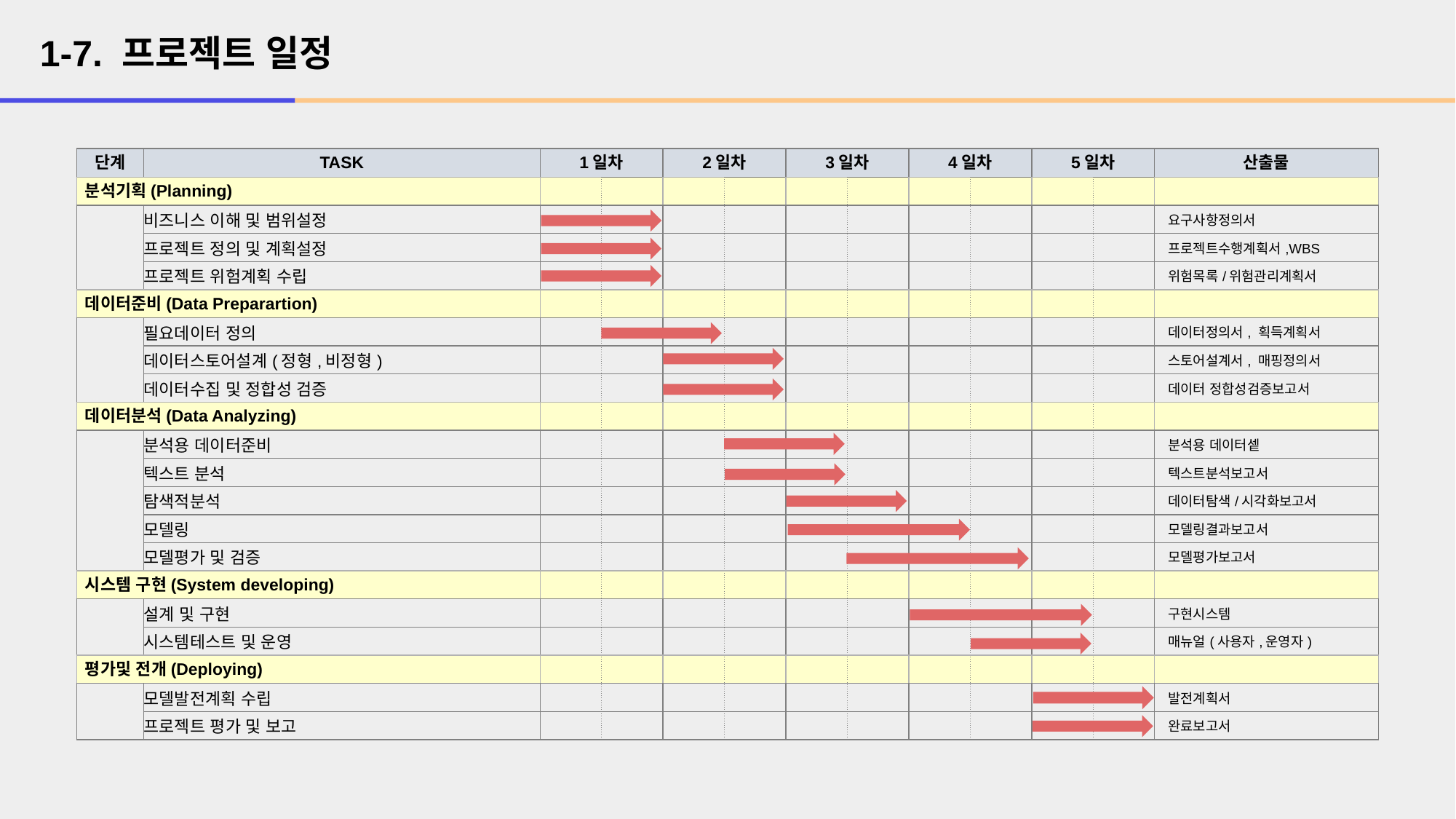

1-7. 프로젝트 일정
| 단계 | TASK | 1일차 |  | 2일차 |  | 3일차 |  | 4일차 |  | 5일차 |  | 산출물 |
| --- | --- | --- | --- | --- | --- | --- | --- | --- | --- | --- | --- | --- |
| 분석기획(Planning) |  |  |  |  |  |  |  |  |  |  |  |  |
|  | 비즈니스 이해 및 범위설정 |  |  |  |  |  |  |  |  |  |  | 요구사항정의서 |
|  | 프로젝트 정의 및 계획설정 |  |  |  |  |  |  |  |  |  |  | 프로젝트수행계획서,WBS |
|  | 프로젝트 위험계획 수립 |  |  |  |  |  |  |  |  |  |  | 위험목록/위험관리계획서 |
| 데이터준비(Data Preparartion) |  |  |  |  |  |  |  |  |  |  |  |  |
|  | 필요데이터 정의 |  |  |  |  |  |  |  |  |  |  | 데이터정의서, 획득계획서 |
|  | 데이터스토어설계(정형,비정형) |  |  |  |  |  |  |  |  |  |  | 스토어설계서, 매핑정의서 |
|  | 데이터수집 및 정합성 검증 |  |  |  |  |  |  |  |  |  |  | 데이터 정합성검증보고서 |
| 데이터분석(Data Analyzing) |  |  |  |  |  |  |  |  |  |  |  |  |
|  | 분석용 데이터준비 |  |  |  |  |  |  |  |  |  |  | 분석용 데이터셑 |
|  | 텍스트 분석 |  |  |  |  |  |  |  |  |  |  | 텍스트분석보고서 |
|  | 탐색적분석 |  |  |  |  |  |  |  |  |  |  | 데이터탐색/시각화보고서 |
|  | 모델링 |  |  |  |  |  |  |  |  |  |  | 모델링결과보고서 |
|  | 모델평가 및 검증 |  |  |  |  |  |  |  |  |  |  | 모델평가보고서 |
| 시스템 구현(System developing) |  |  |  |  |  |  |  |  |  |  |  |  |
|  | 설계 및 구현 |  |  |  |  |  |  |  |  |  |  | 구현시스템 |
|  | 시스템테스트 및 운영 |  |  |  |  |  |  |  |  |  |  | 매뉴얼(사용자,운영자) |
| 평가및 전개(Deploying) |  |  |  |  |  |  |  |  |  |  |  |  |
|  | 모델발전계획 수립 |  |  |  |  |  |  |  |  |  |  | 발전계획서 |
|  | 프로젝트 평가 및 보고 |  |  |  |  |  |  |  |  |  |  | 완료보고서 |